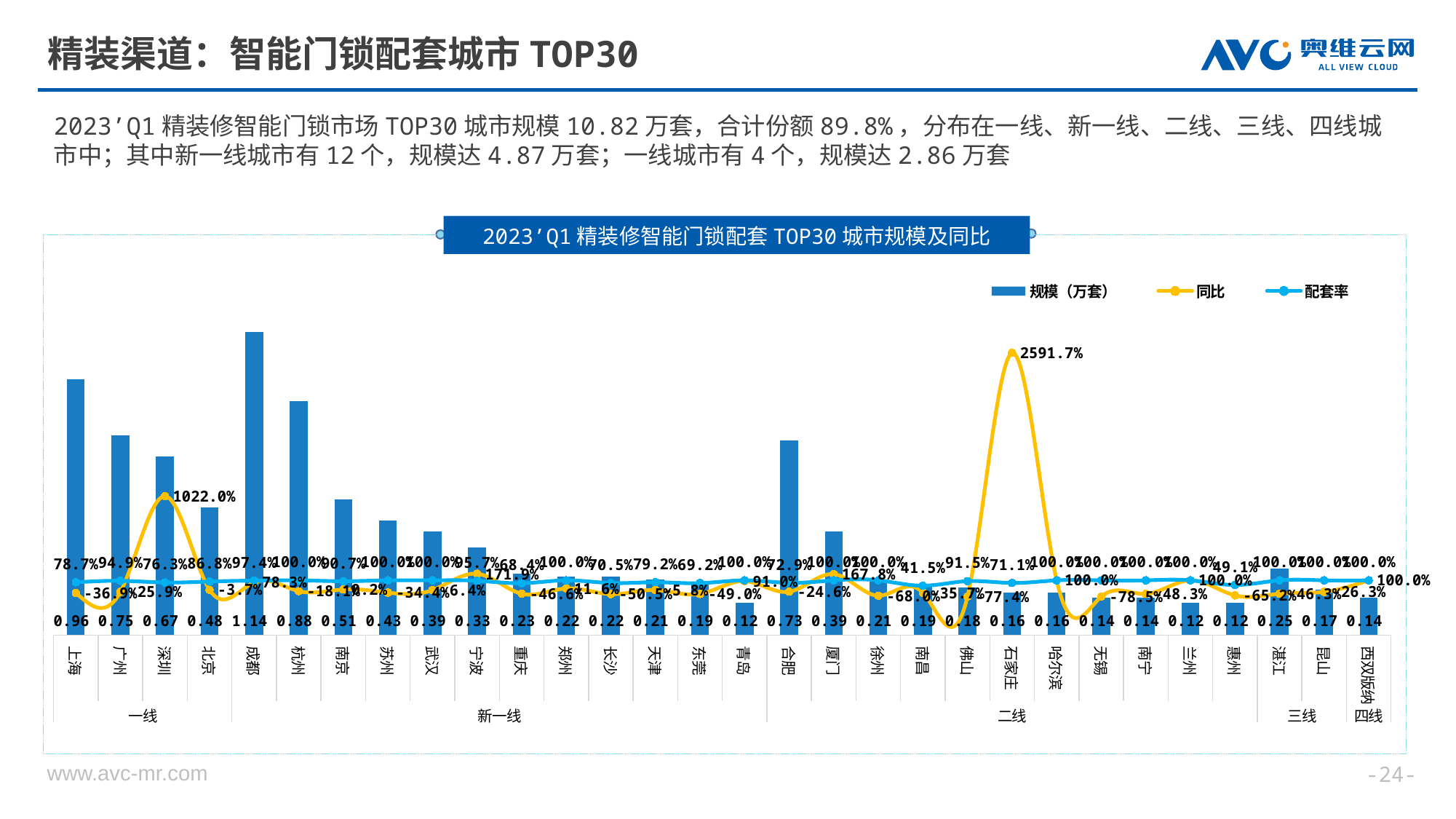

# 精装渠道：智能门锁配套城市TOP30
2023’Q1精装修智能门锁市场TOP30城市规模10.82万套，合计份额89.8%，分布在一线、新一线、二线、三线、四线城市中；其中新一线城市有12个，规模达4.87万套；一线城市有4个，规模达2.86万套
2023’Q1精装修智能门锁配套TOP30城市规模及同比

### Chart

| Category | 规模（万套） | 同比 | 配套率 |
|---|---|---|---|
| 上海 | 0.96 | -0.369 | 0.787 |
| 广州 | 0.75 | -0.259 | 0.949 |
| 深圳 | 0.67 | 10.22 | 0.763 |
| 北京 | 0.48 | -0.037 | 0.868 |
| 成都 | 1.14 | 0.783 | 0.974 |
| 杭州 | 0.88 | -0.181 | 1.0 |
| 南京 | 0.51 | 0.002 | 0.907 |
| 苏州 | 0.43 | -0.344 | 1.0 |
| 武汉 | 0.39 | -0.064 | 1.0 |
| 宁波 | 0.33 | 1.719 | 0.957 |
| 重庆 | 0.23 | -0.466 | 0.684 |
| 郑州 | 0.22 | 0.116 | 1.0 |
| 长沙 | 0.22 | -0.505 | 0.705 |
| 天津 | 0.21 | -0.058 | 0.792 |
| 东莞 | 0.19 | -0.49 | 0.692 |
| 青岛 | 0.12 | 0.91 | 1.0 |
| 合肥 | 0.73 | -0.246 | 0.729 |
| 厦门 | 0.39 | 1.678 | 1.0 |
| 徐州 | 0.21 | -0.68 | 1.0 |
| 南昌 | 0.19 | -0.357 | 0.415 |
| 佛山 | 0.18 | -0.774 | 0.915 |
| 石家庄 | 0.16 | 25.917 | 0.711 |
| 哈尔滨 | 0.16 | 1.0 | 1.0 |
| 无锡 | 0.14 | -0.785 | 1.0 |
| 南宁 | 0.14 | -0.483 | 1.0 |
| 兰州 | 0.12 | 1.0 | 1.0 |
| 惠州 | 0.12 | -0.652 | 0.491 |
| 湛江 | 0.25 | -0.463 | 1.0 |
| 昆山 | 0.17 | -0.263 | 1.0 |
| 西双版纳 | 0.14 | 1.0 | 1.0 |
-24-